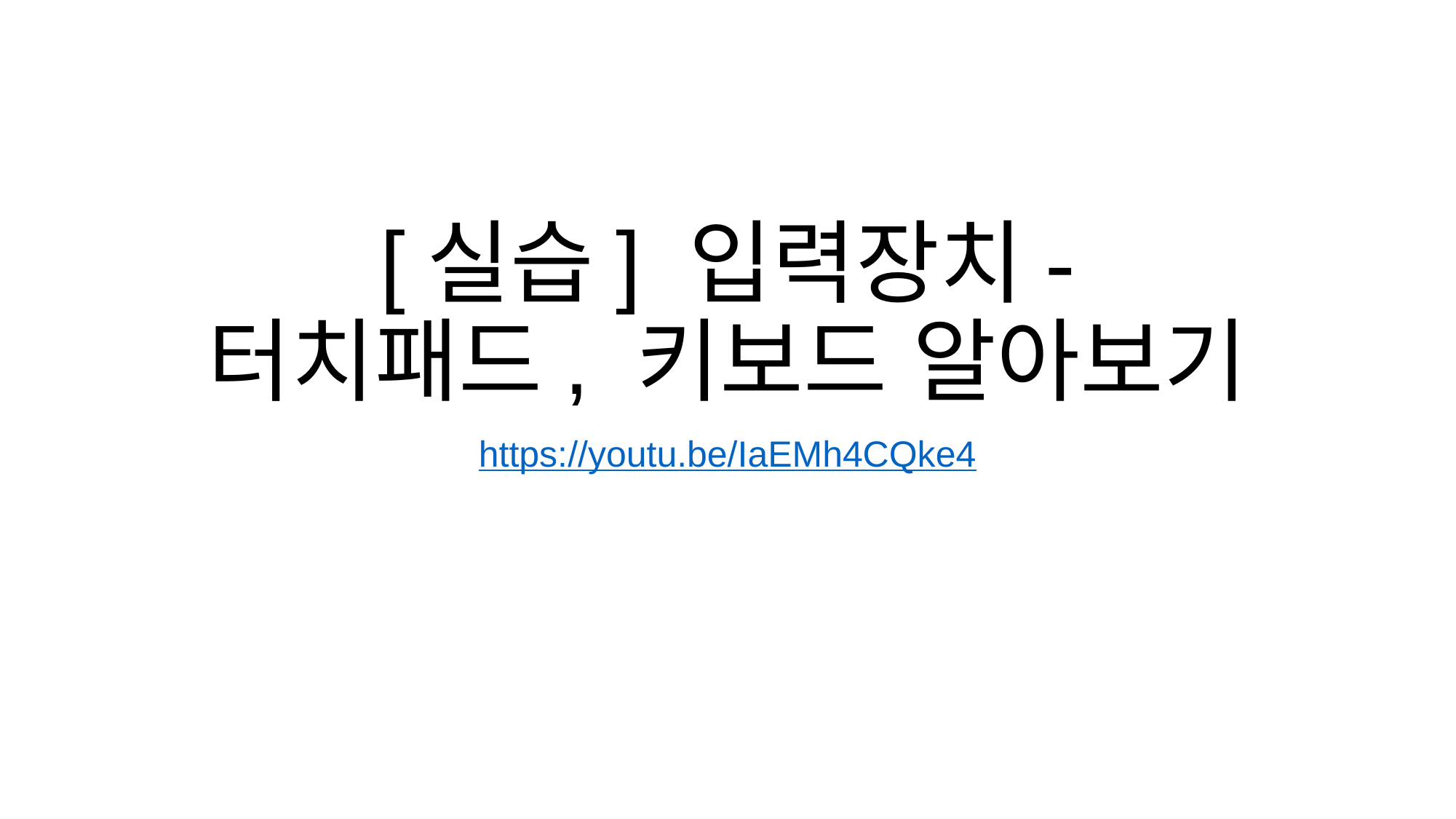

# [실습] 입력장치- 터치패드, 키보드 알아보기
https://youtu.be/IaEMh4CQke4